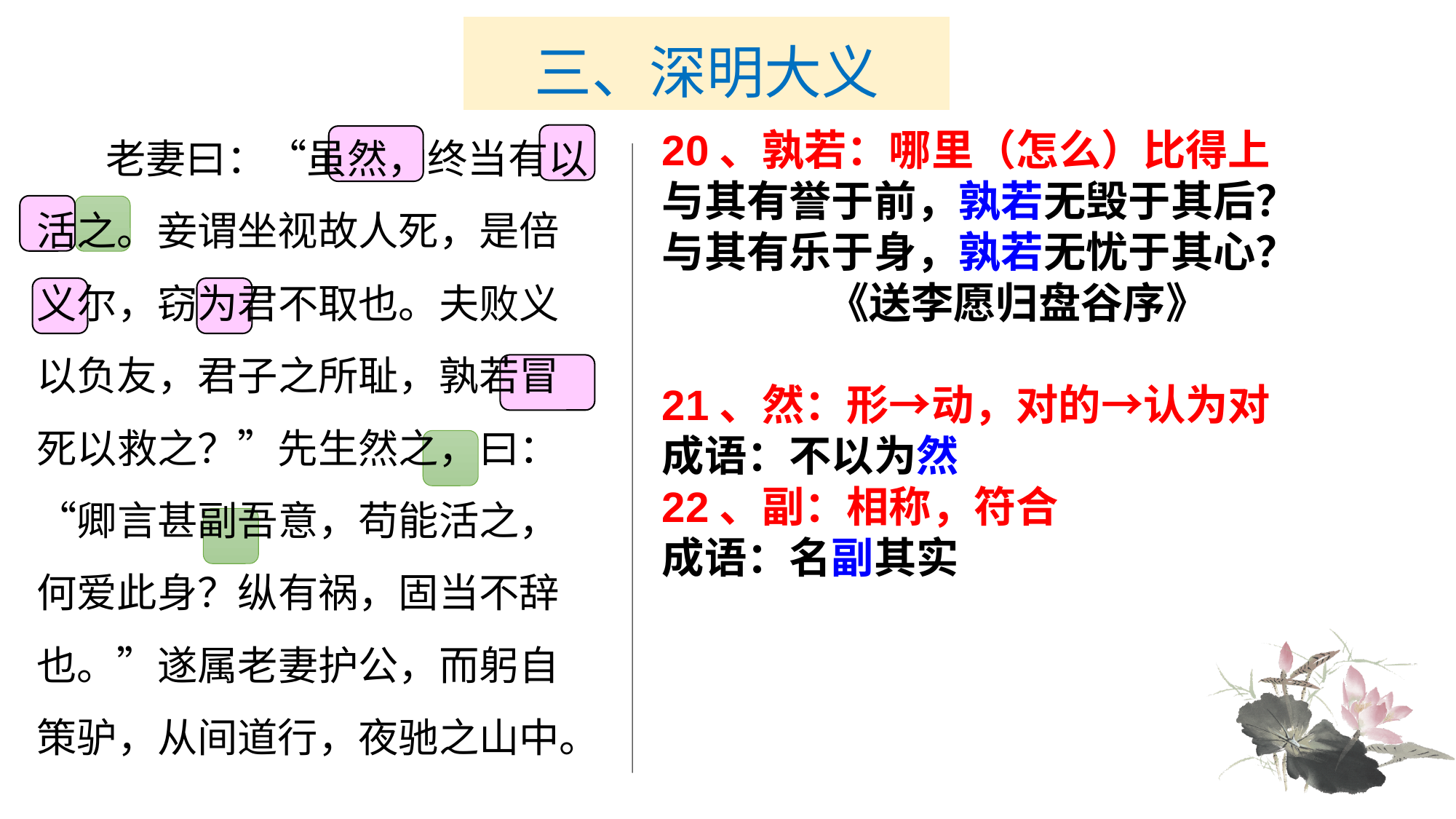

# 三、深明大义
　　老妻曰：“虽然，终当有以活之。妾谓坐视故人死，是倍义尔，窃为君不取也。夫败义以负友，君子之所耻，孰若冒死以救之？”先生然之，曰：“卿言甚副吾意，苟能活之，何爱此身？纵有祸，固当不辞也。”遂属老妻护公，而躬自策驴，从间道行，夜驰之山中。
20、孰若：哪里（怎么）比得上
与其有誉于前，孰若无毁于其后？
与其有乐于身，孰若无忧于其心？
                《送李愿归盘谷序》

21、然：形→动，对的→认为对
成语：不以为然
22、副：相称，符合
成语：名副其实